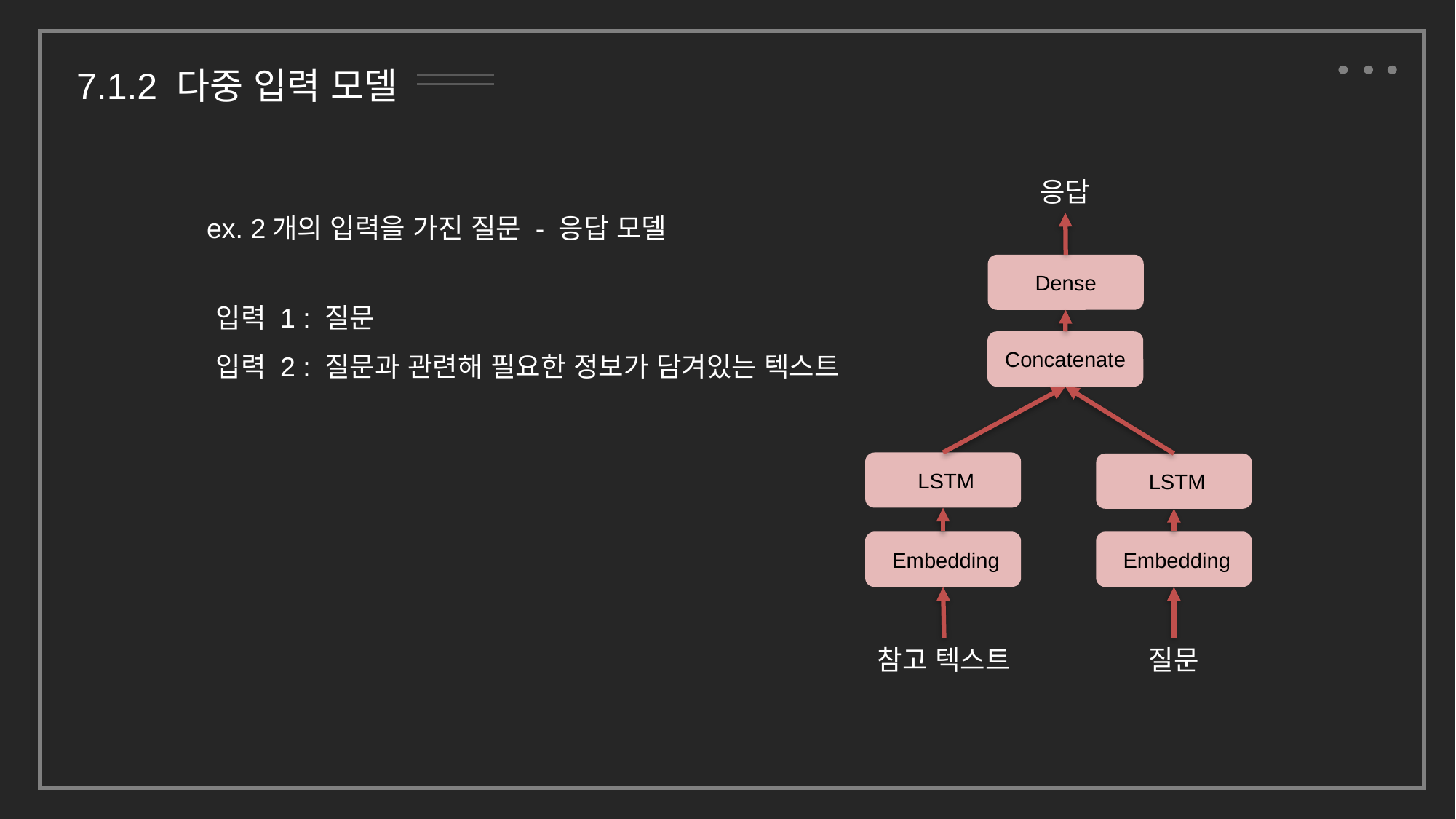

7.1.2 다중 입력 모델

응답
ex. 2개의 입력을 가진 질문 - 응답 모델
Dense
입력 1 : 질문
입력 2 : 질문과 관련해 필요한 정보가 담겨있는 텍스트
Concatenate
 LSTM
 LSTM
 Embedding
 Embedding
질문
참고 텍스트